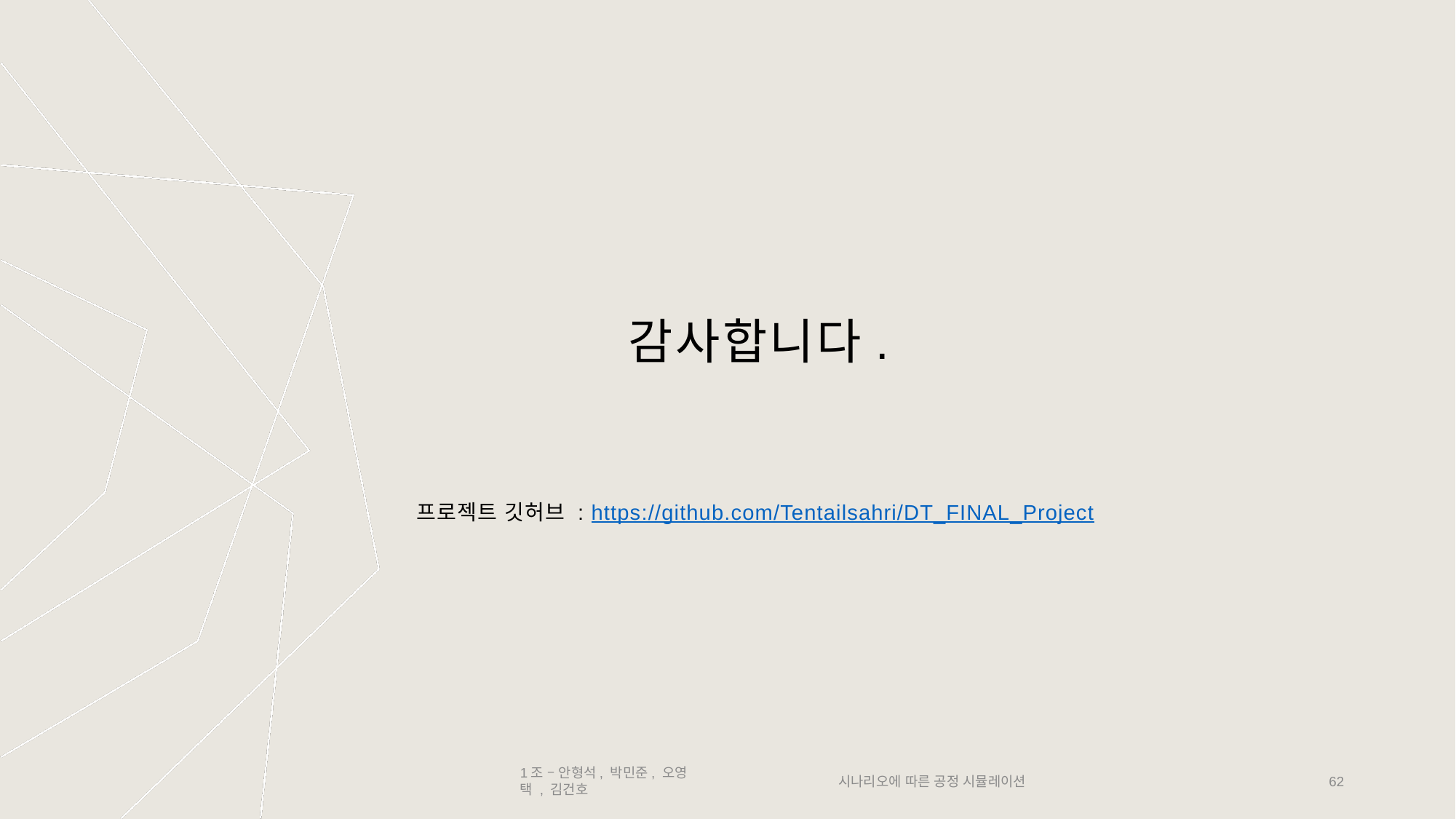

# 감사합니다.

프로젝트 깃허브 : https://github.com/Tentailsahri/DT_FINAL_Project
1조 – 안형석, 박민준, 오영택 , 김건호
시나리오에 따른 공정 시뮬레이션
62